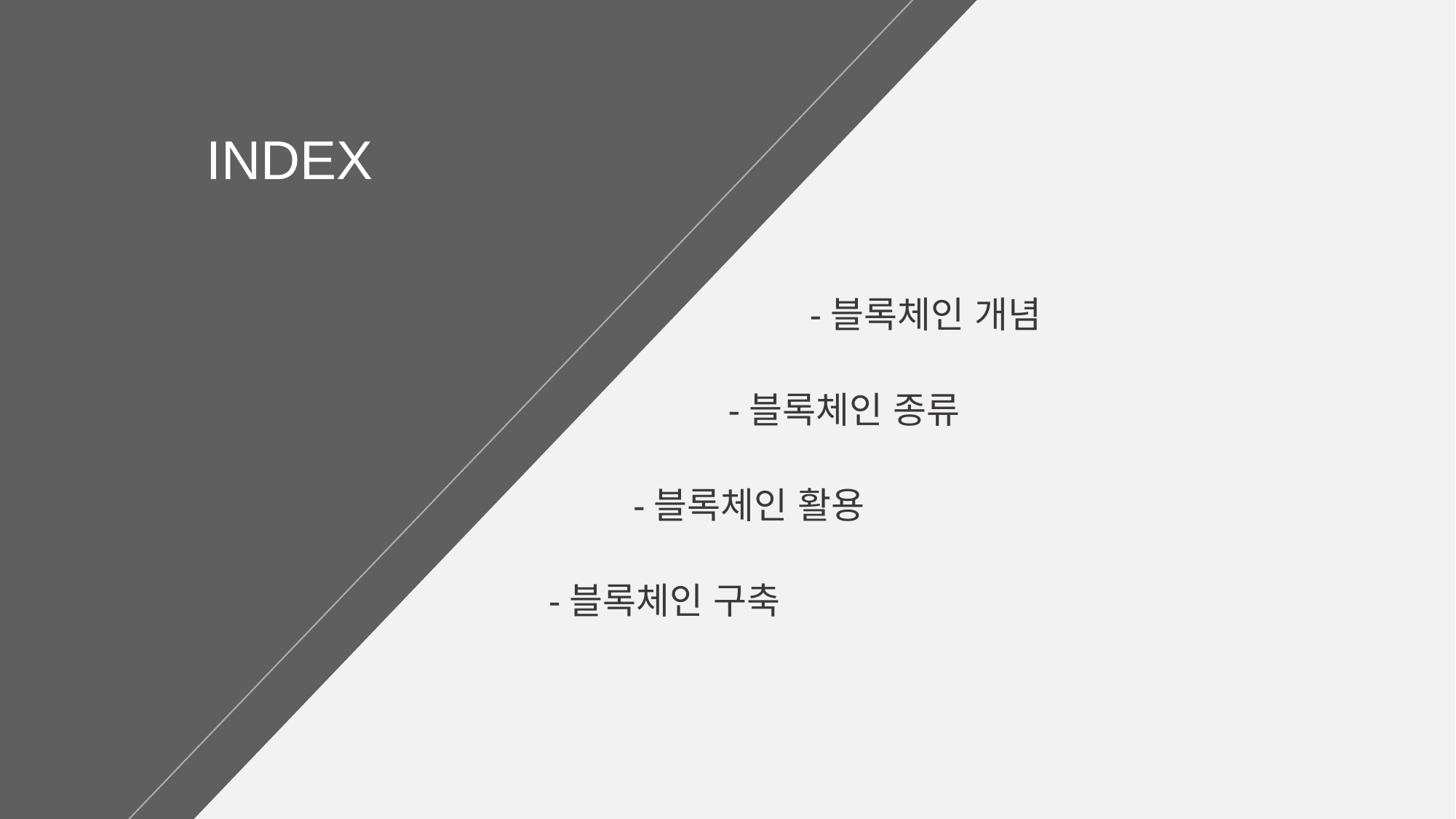

INDEX
-블록체인 개념
-블록체인 종류
-블록체인 활용
-블록체인 구축